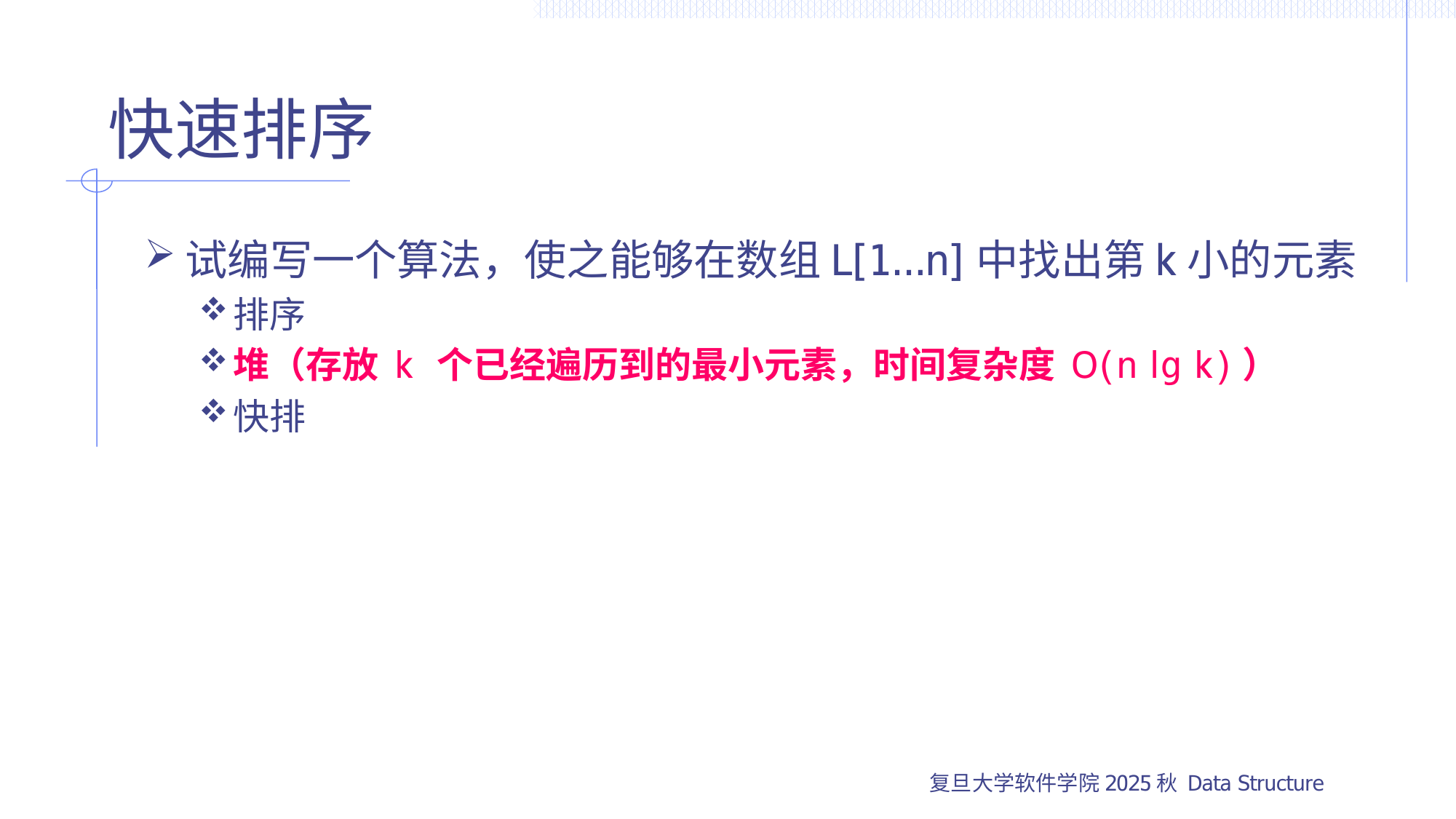

# 快速排序
试编写一个算法，使之能够在数组L[1…n]中找出第k小的元素
排序
堆（存放 k 个已经遍历到的最小元素，时间复杂度 O(n lg k)）
快排